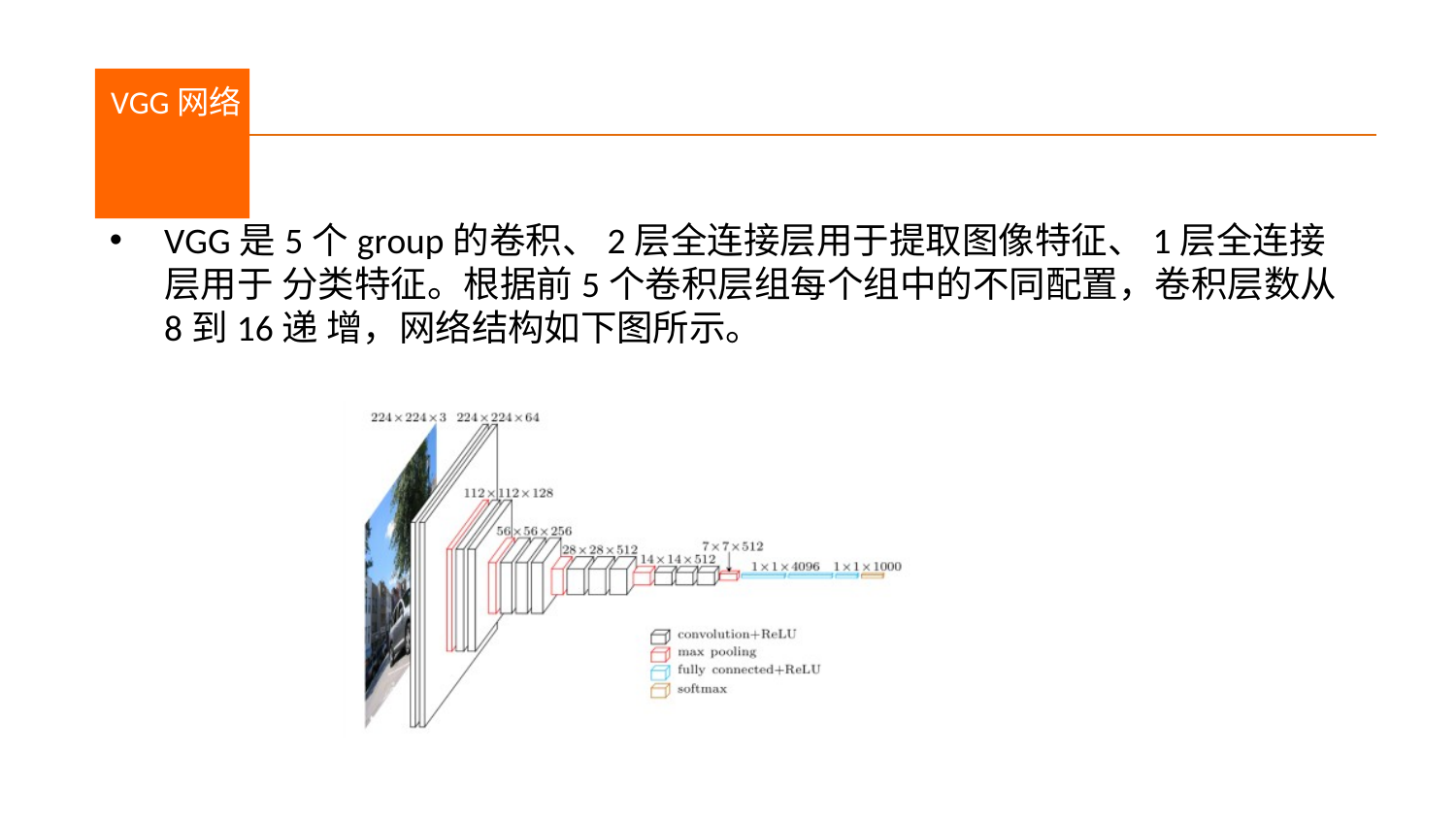

# VGG网络

VGG是5个group的卷积、2层全连接层用于提取图像特征、1层全连接层用于 分类特征。根据前5个卷积层组每个组中的不同配置，卷积层数从8到16递 增，网络结构如下图所示。